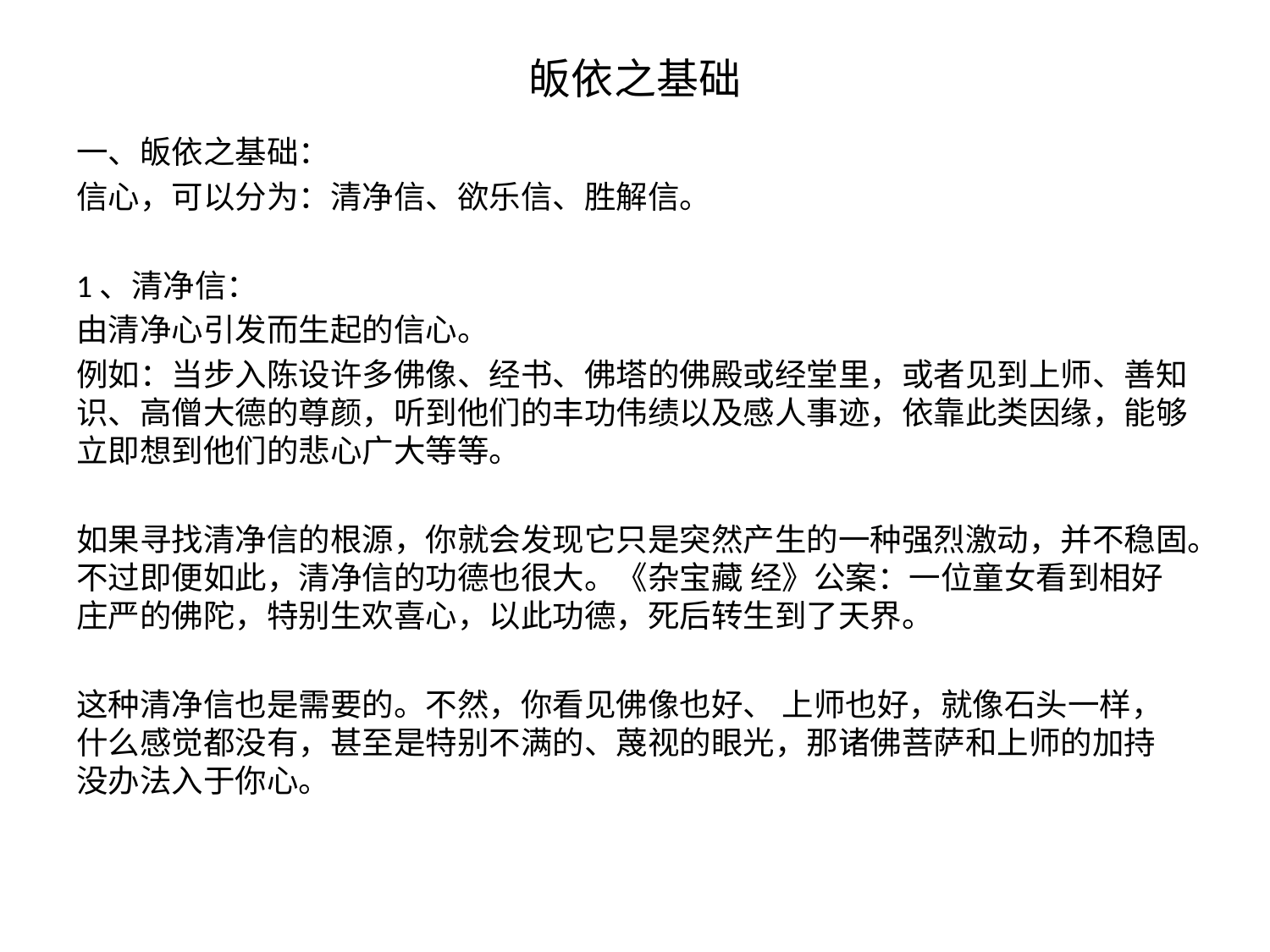

# 皈依之基础
一、皈依之基础：
信心，可以分为：清净信、欲乐信、胜解信。

1、清净信：
由清净心引发而生起的信心。
例如：当步入陈设许多佛像、经书、佛塔的佛殿或经堂里，或者见到上师、善知识、高僧大德的尊颜，听到他们的丰功伟绩以及感人事迹，依靠此类因缘，能够立即想到他们的悲心广大等等。

如果寻找清净信的根源，你就会发现它只是突然产生的一种强烈激动，并不稳固。不过即便如此，清净信的功德也很大。《杂宝藏 经》公案：一位童女看到相好庄严的佛陀，特别生欢喜心，以此功德，死后转生到了天界。

这种清净信也是需要的。不然，你看见佛像也好、 上师也好，就像石头一样，什么感觉都没有，甚至是特别不满的、蔑视的眼光，那诸佛菩萨和上师的加持 没办法入于你心。